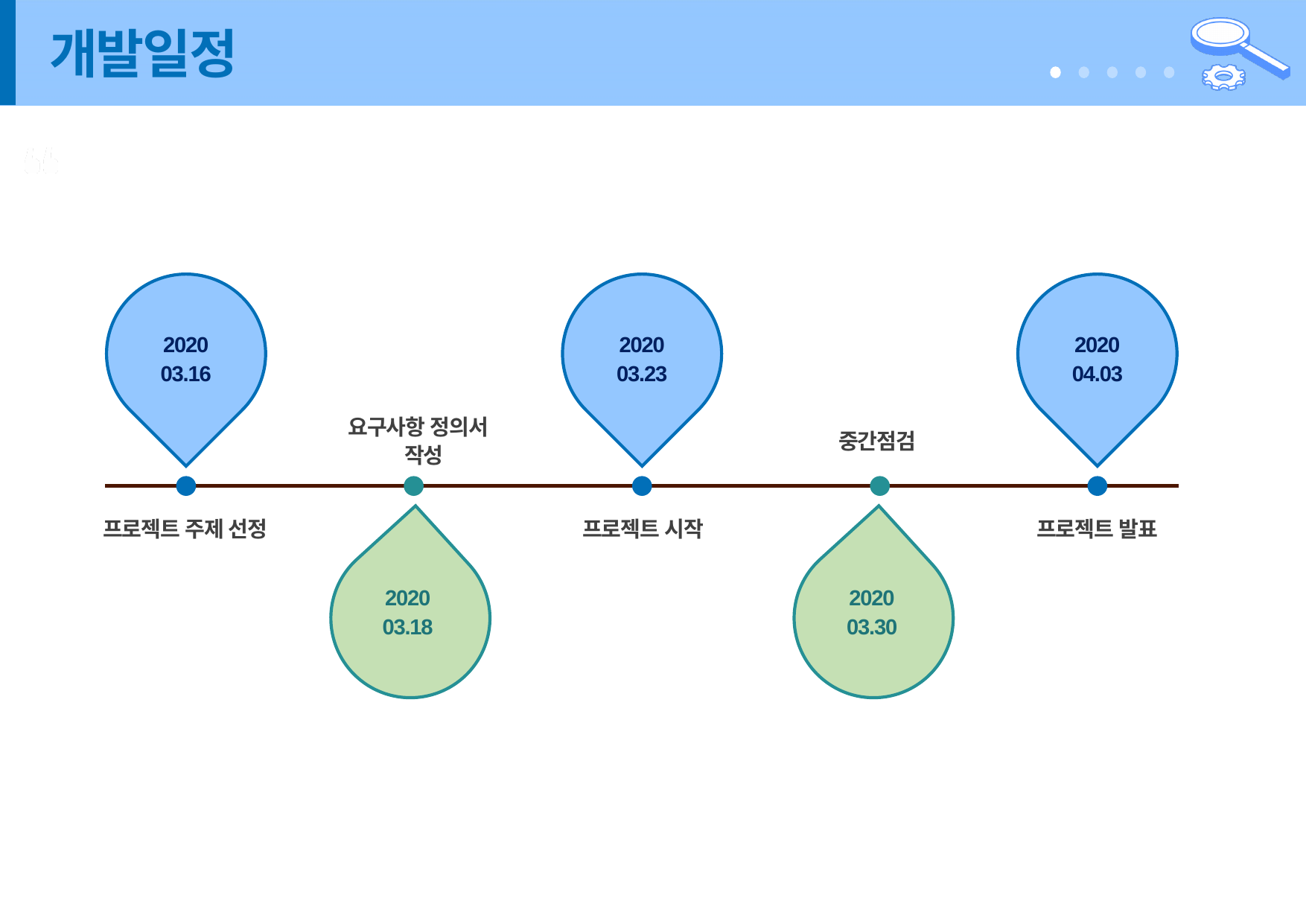

# 개발일정

2020
03.16
2020
03.23
2020
04.03
요구사항 정의서
 작성
중간점검

프로젝트 주제 선정
프로젝트 시작
프로젝트 발표

2020
03.18
2020
03.30